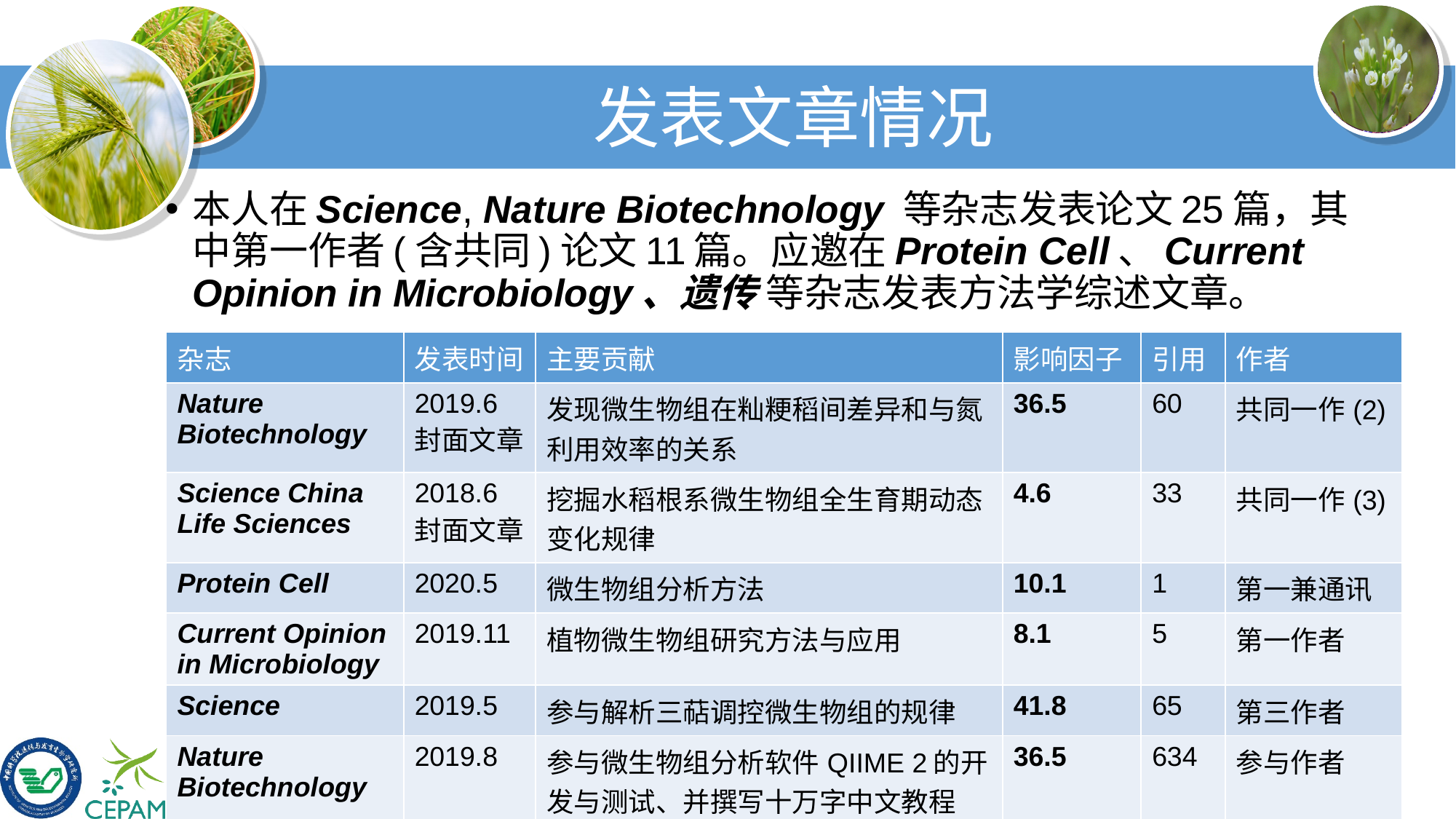

# 发表文章情况
本人在Science, Nature Biotechnology 等杂志发表论文25篇，其中第一作者(含共同)论文11篇。应邀在Protein Cell、Current Opinion in Microbiology、遗传 等杂志发表方法学综述文章。
| 杂志 | 发表时间 | 主要贡献 | 影响因子 | 引用 | 作者 |
| --- | --- | --- | --- | --- | --- |
| Nature Biotechnology | 2019.6 封面文章 | 发现微生物组在籼粳稻间差异和与氮利用效率的关系 | 36.5 | 60 | 共同一作(2) |
| Science China Life Sciences | 2018.6 封面文章 | 挖掘水稻根系微生物组全生育期动态变化规律 | 4.6 | 33 | 共同一作(3) |
| Protein Cell | 2020.5 | 微生物组分析方法 | 10.1 | 1 | 第一兼通讯 |
| Current Opinion in Microbiology | 2019.11 | 植物微生物组研究方法与应用 | 8.1 | 5 | 第一作者 |
| Science | 2019.5 | 参与解析三萜调控微生物组的规律 | 41.8 | 65 | 第三作者 |
| Nature Biotechnology | 2019.8 | 参与微生物组分析软件QIIME 2的开发与测试、并撰写十万字中文教程 | 36.5 | 634 | 参与作者 |
3